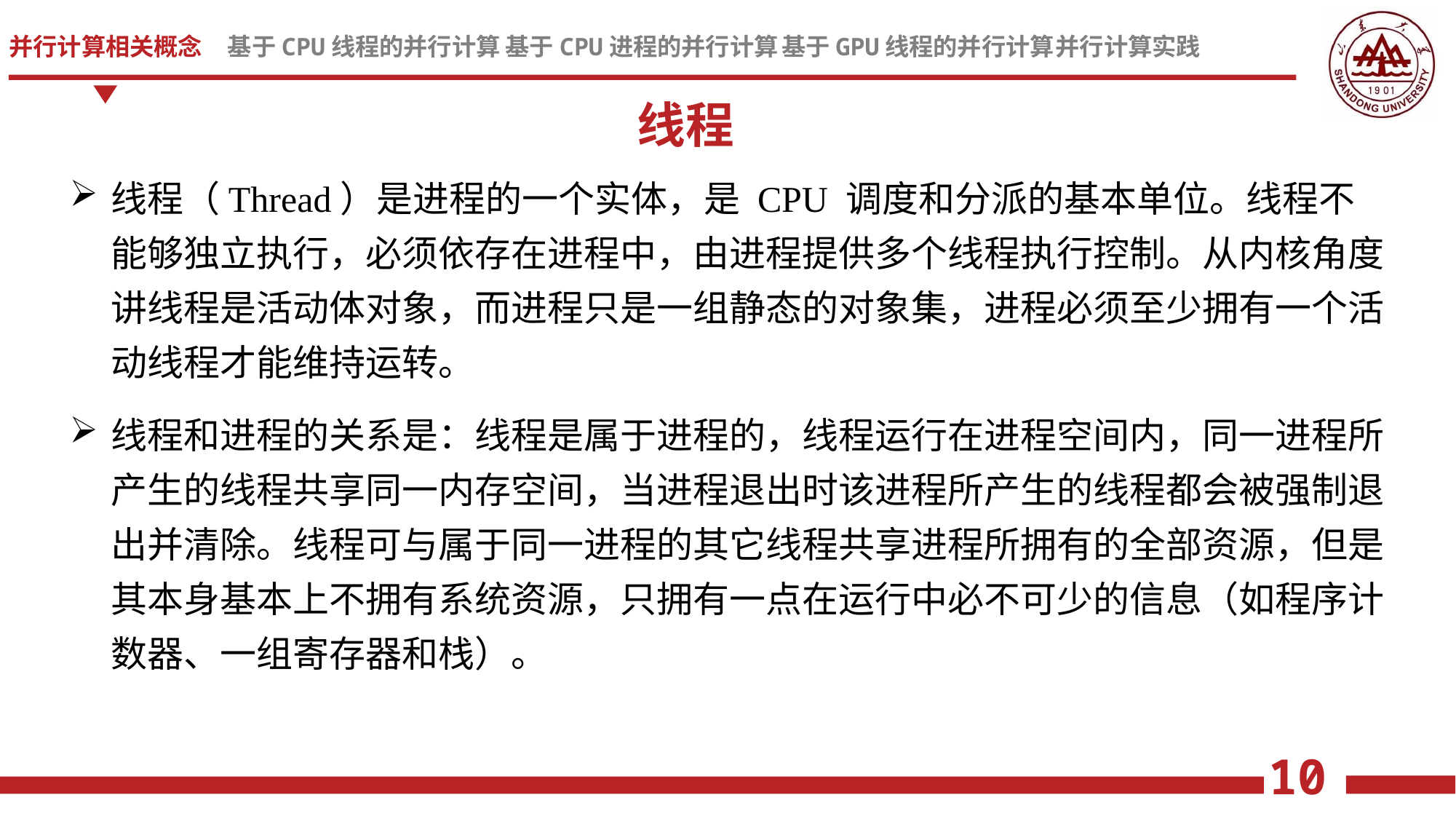

线程
线程（Thread）是进程的一个实体，是 CPU 调度和分派的基本单位。线程不能够独立执行，必须依存在进程中，由进程提供多个线程执行控制。从内核角度讲线程是活动体对象，而进程只是一组静态的对象集，进程必须至少拥有一个活动线程才能维持运转。
线程和进程的关系是：线程是属于进程的，线程运行在进程空间内，同一进程所产生的线程共享同一内存空间，当进程退出时该进程所产生的线程都会被强制退出并清除。线程可与属于同一进程的其它线程共享进程所拥有的全部资源，但是其本身基本上不拥有系统资源，只拥有一点在运行中必不可少的信息（如程序计数器、一组寄存器和栈）。